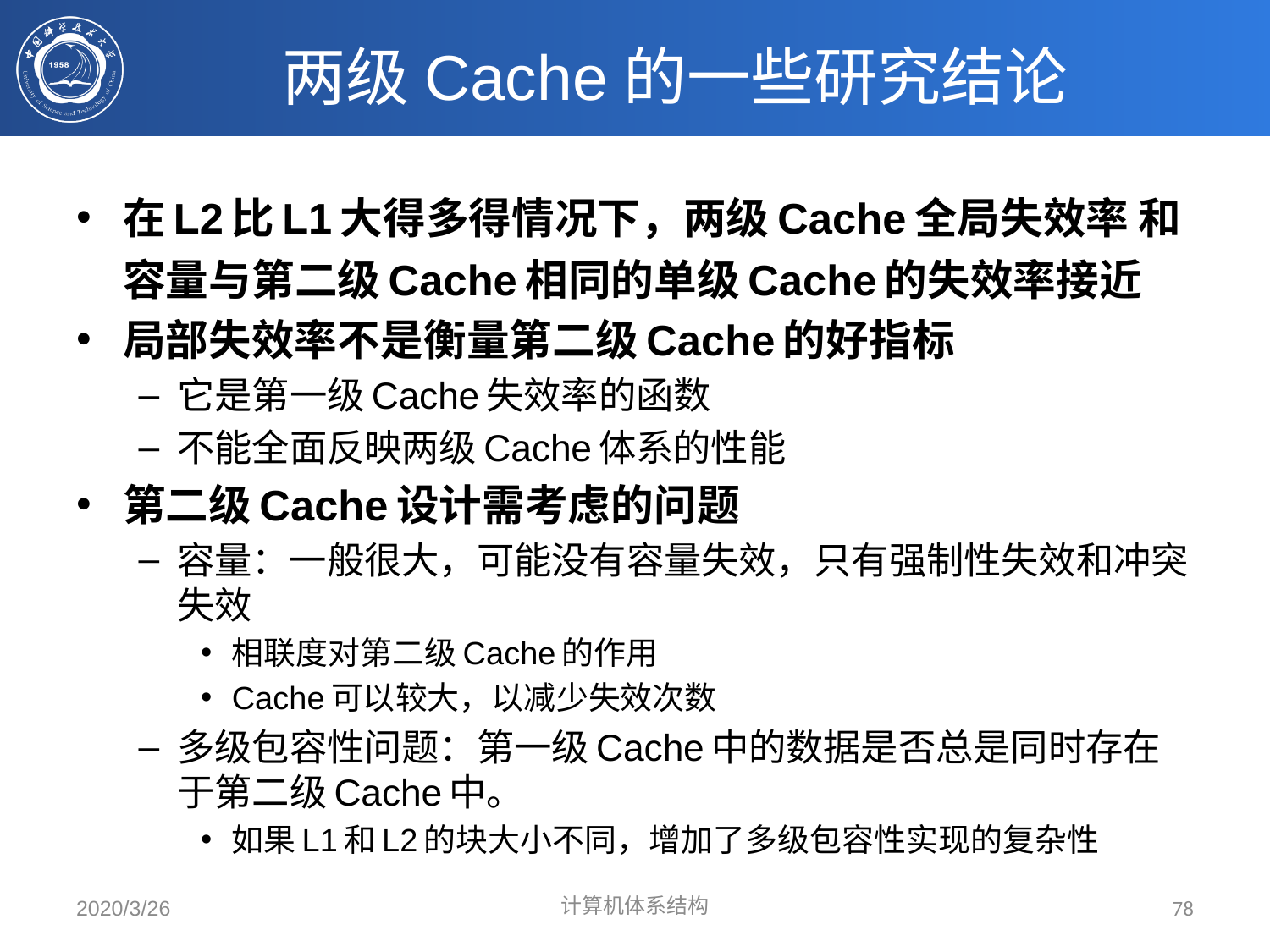

# 两级Cache的一些研究结论
在L2比L1大得多得情况下，两级Cache全局失效率 和 容量与第二级Cache相同的单级Cache的失效率接近
局部失效率不是衡量第二级Cache的好指标
它是第一级Cache失效率的函数
不能全面反映两级Cache体系的性能
第二级Cache设计需考虑的问题
容量：一般很大，可能没有容量失效，只有强制性失效和冲突失效
相联度对第二级Cache的作用
Cache可以较大，以减少失效次数
多级包容性问题：第一级Cache中的数据是否总是同时存在于第二级Cache中。
如果L1和L2的块大小不同，增加了多级包容性实现的复杂性
2020/3/26
计算机体系结构
78